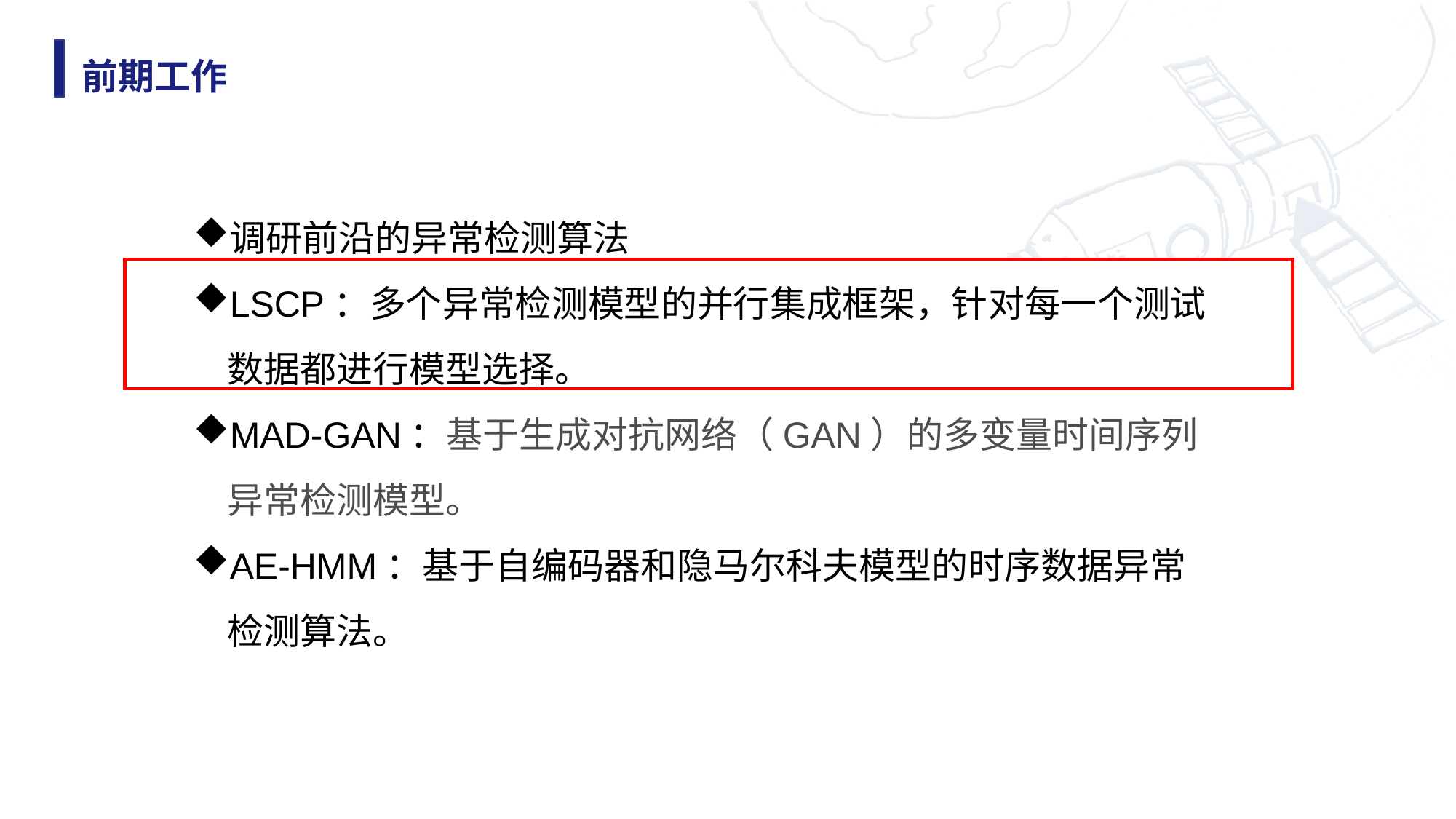

前期工作

调研前沿的异常检测算法
LSCP：多个异常检测模型的并行集成框架，针对每一个测试数据都进行模型选择。
MAD-GAN：基于生成对抗网络（GAN）的多变量时间序列异常检测模型。
AE-HMM：基于自编码器和隐马尔科夫模型的时序数据异常检测算法。